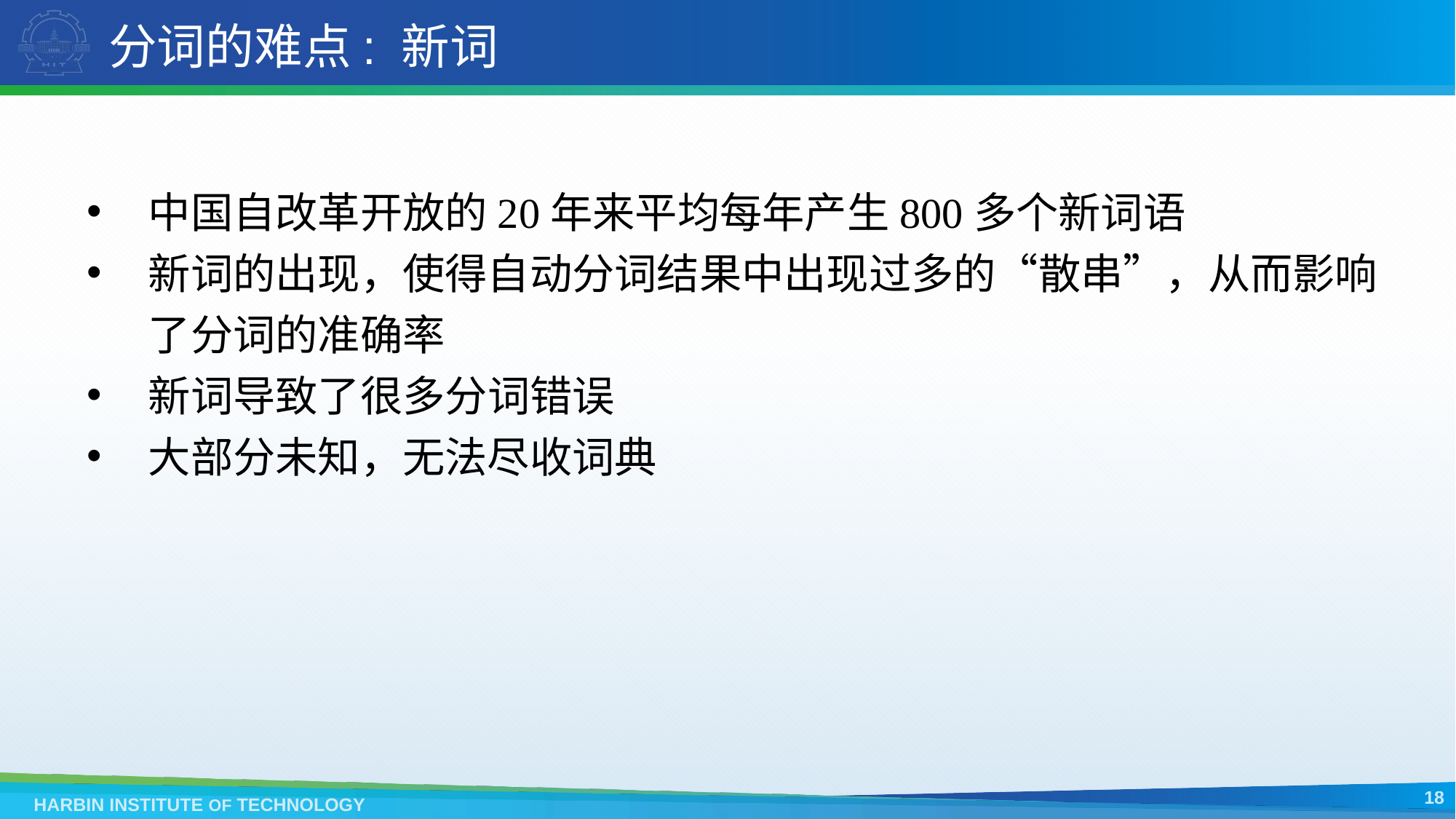

# 分词的难点: 新词
中国自改革开放的20年来平均每年产生800多个新词语
新词的出现，使得自动分词结果中出现过多的“散串”，从而影响了分词的准确率
新词导致了很多分词错误
大部分未知，无法尽收词典
18
HARBIN INSTITUTE OF TECHNOLOGY